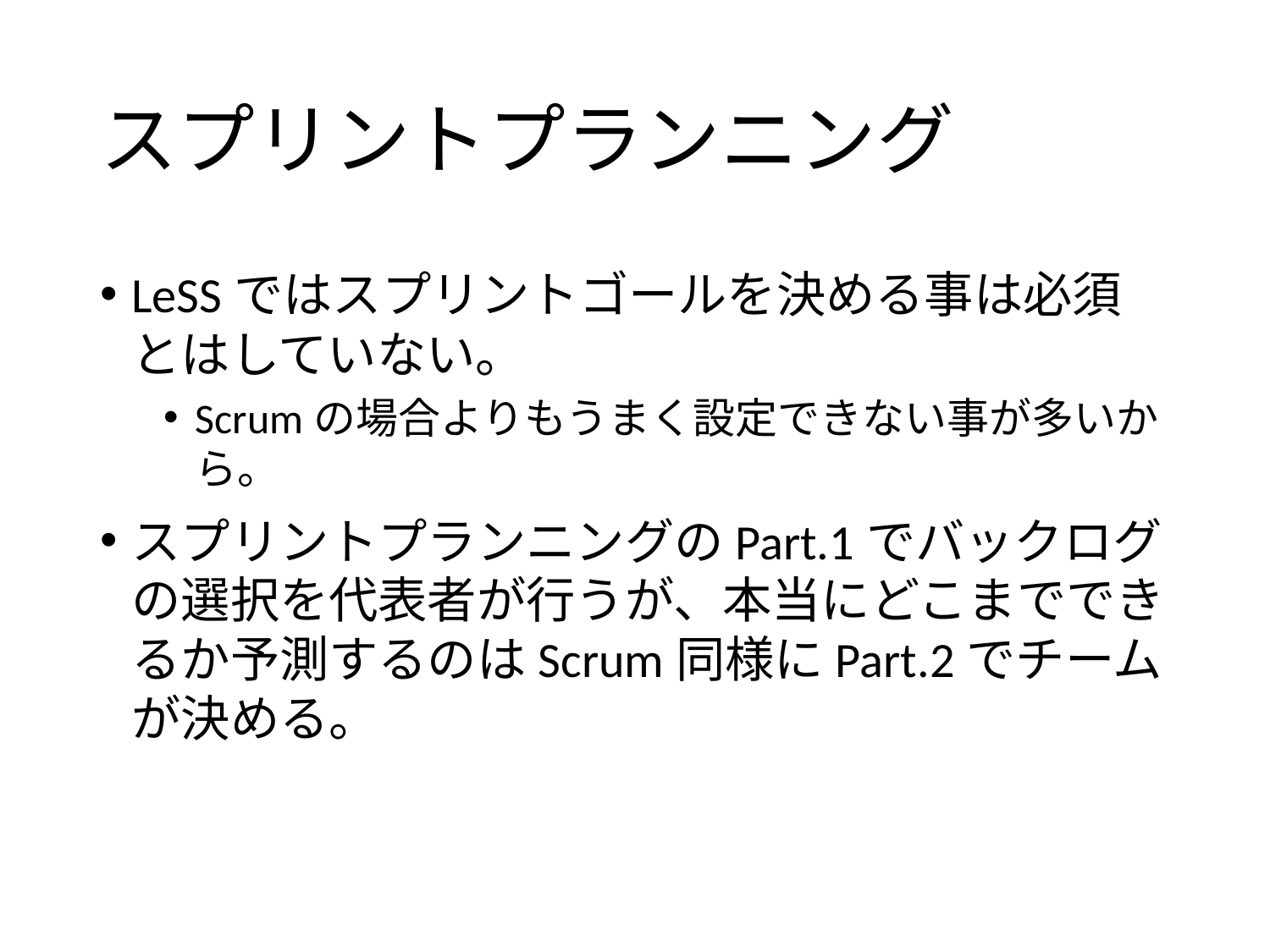

# スプリントプランニング
LeSSではスプリントゴールを決める事は必須とはしていない。
Scrumの場合よりもうまく設定できない事が多いから。
スプリントプランニングのPart.1でバックログの選択を代表者が行うが、本当にどこまでできるか予測するのはScrum同様にPart.2でチームが決める。